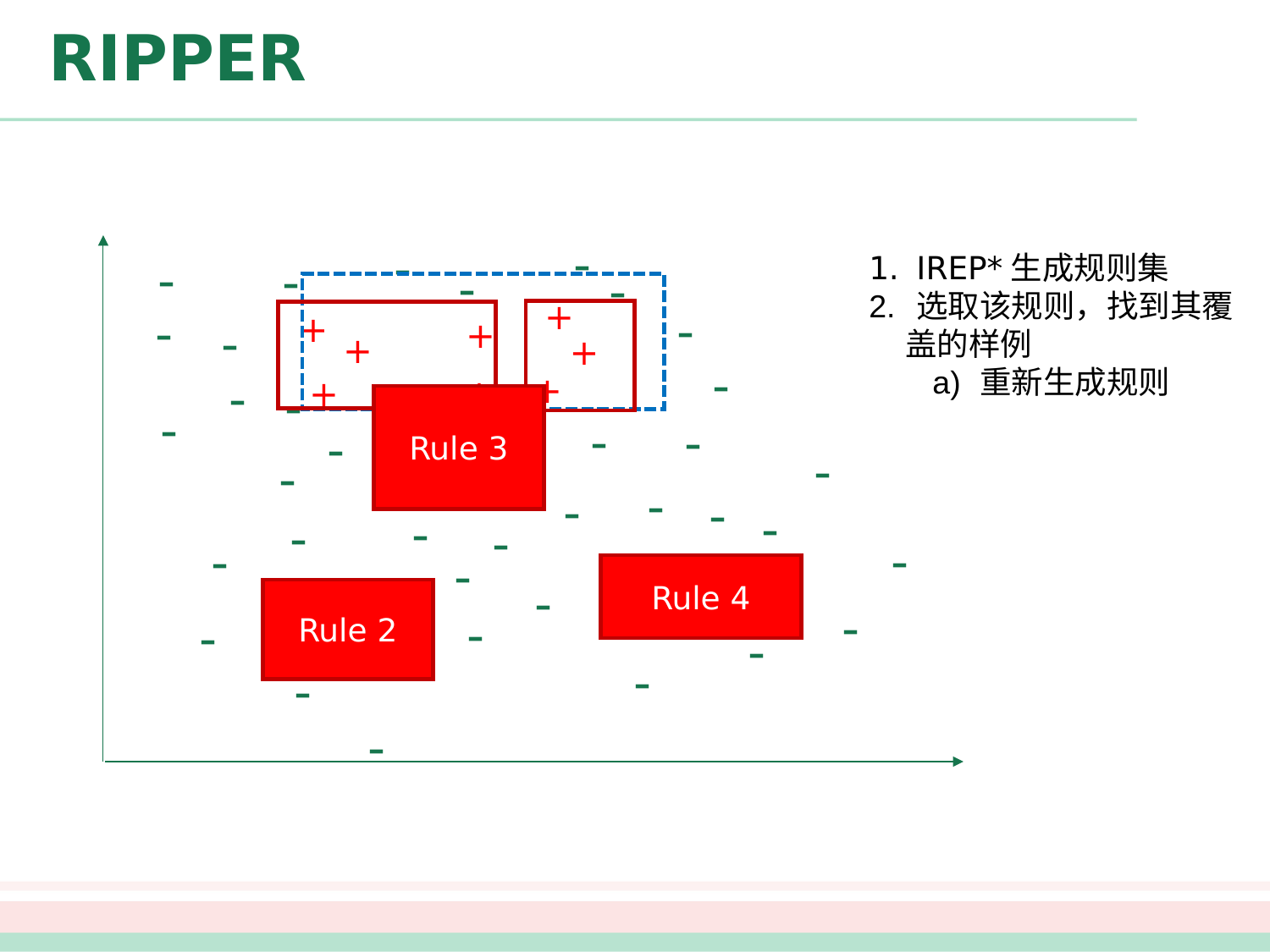

# RIPPER [Cohen, 1995]
-
-
-
-
-
-
-
-
-
-
-
-
-
-
-
-
-
-
-
-
-
-
-
-
-
-
-
-
-
-
-
-
-
-
-
IREP*生成规则集
选取该规则，找到其覆
    盖的样例
重新生成规则

+
+
+
+
+
+
+
+
+
+
+

Rule 3
+
+
+
+
Rule 4
+
+
+
+
+
Rule 2
-